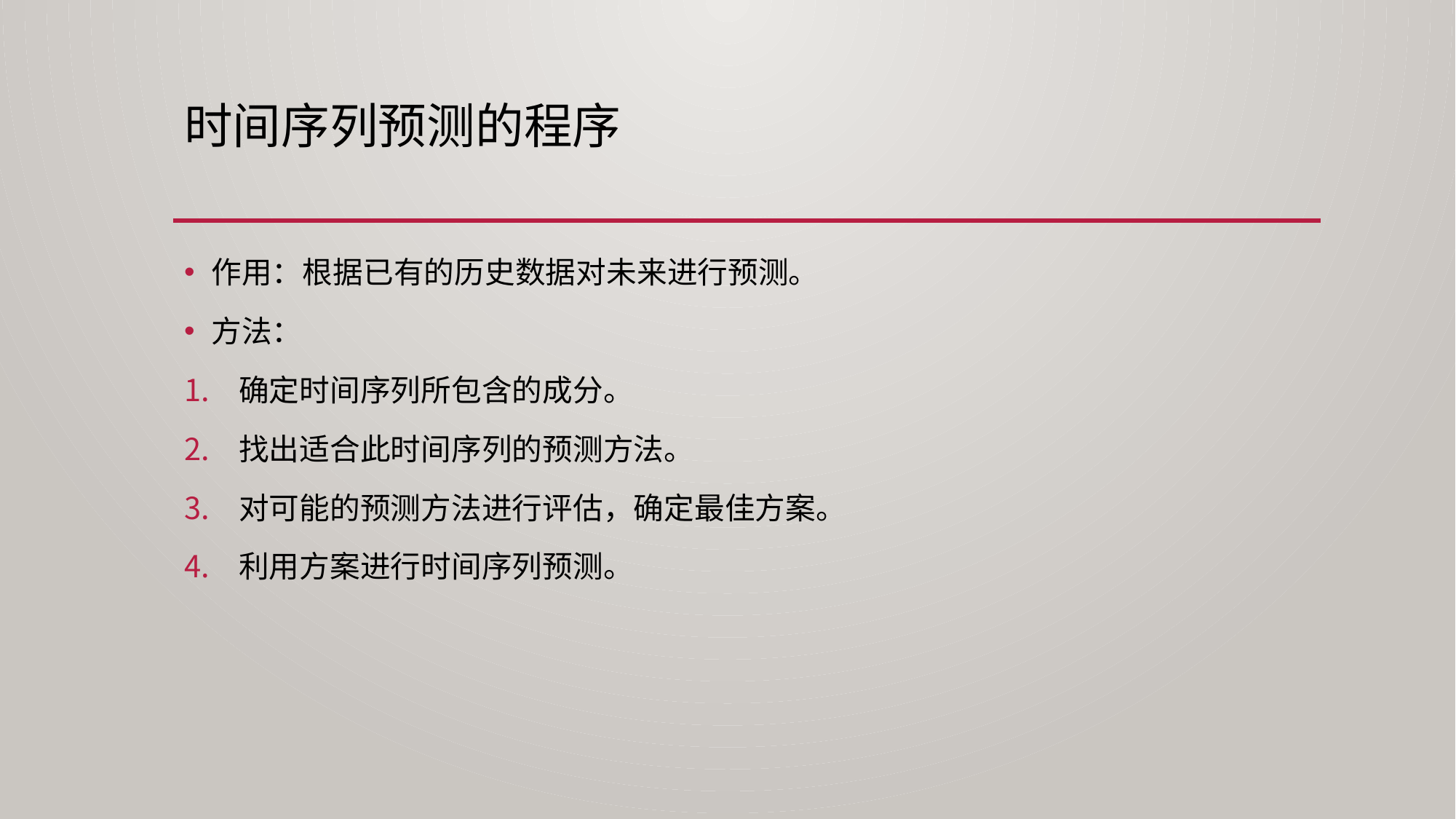

# 时间序列预测的程序
作用：根据已有的历史数据对未来进行预测。
方法：
确定时间序列所包含的成分。
找出适合此时间序列的预测方法。
对可能的预测方法进行评估，确定最佳方案。
利用方案进行时间序列预测。